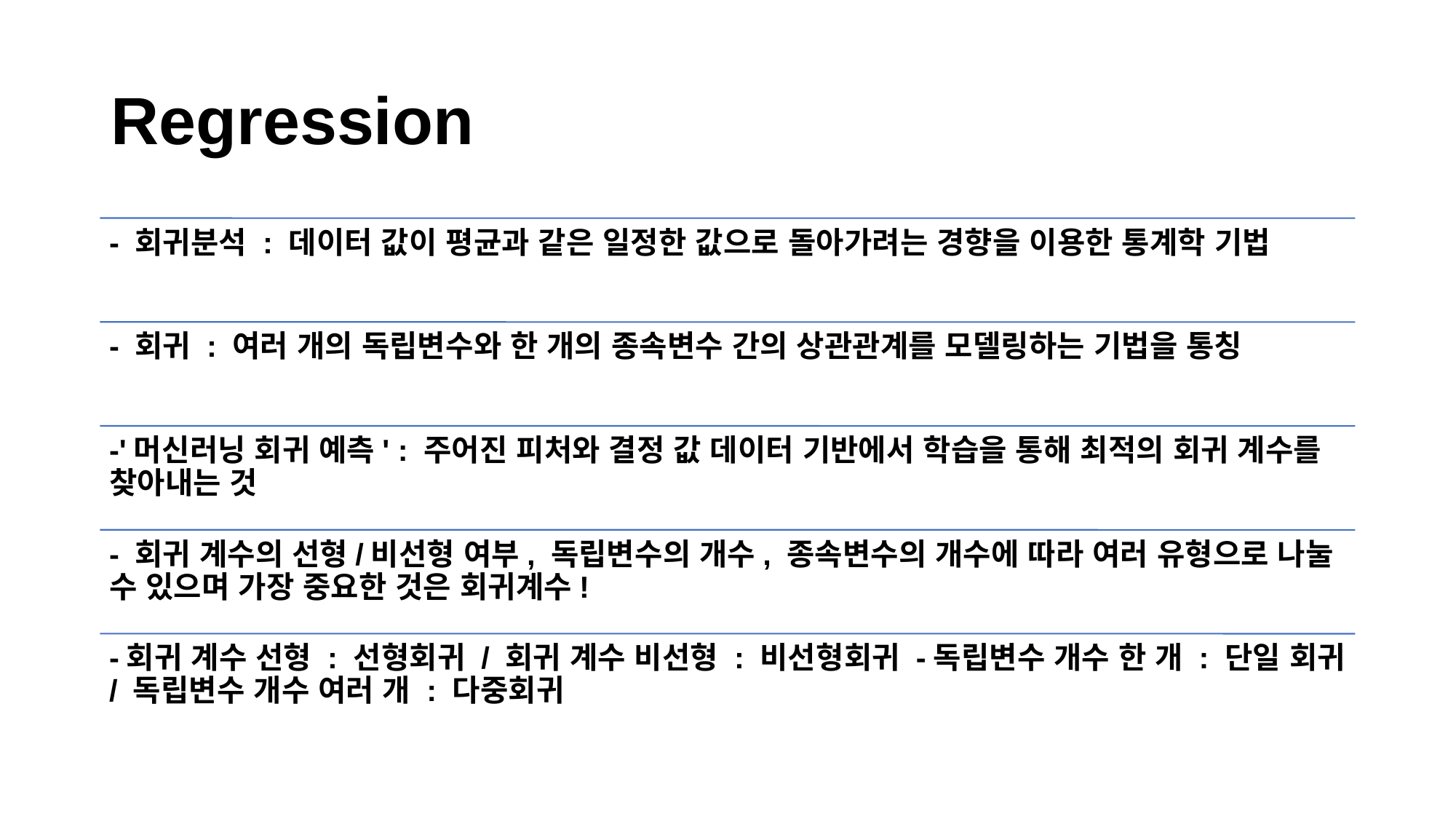

# Regression
- 회귀분석 : 데이터 값이 평균과 같은 일정한 값으로 돌아가려는 경향을 이용한 통계학 기법
- 회귀 : 여러 개의 독립변수와 한 개의 종속변수 간의 상관관계를 모델링하는 기법을 통칭
-'머신러닝 회귀 예측' : 주어진 피처와 결정 값 데이터 기반에서 학습을 통해 최적의 회귀 계수를 찾아내는 것
- 회귀 계수의 선형/비선형 여부, 독립변수의 개수, 종속변수의 개수에 따라 여러 유형으로 나눌 수 있으며 가장 중요한 것은 회귀계수!
-회귀 계수 선형 : 선형회귀 / 회귀 계수 비선형 : 비선형회귀 -독립변수 개수 한 개 : 단일 회귀 / 독립변수 개수 여러 개 : 다중회귀